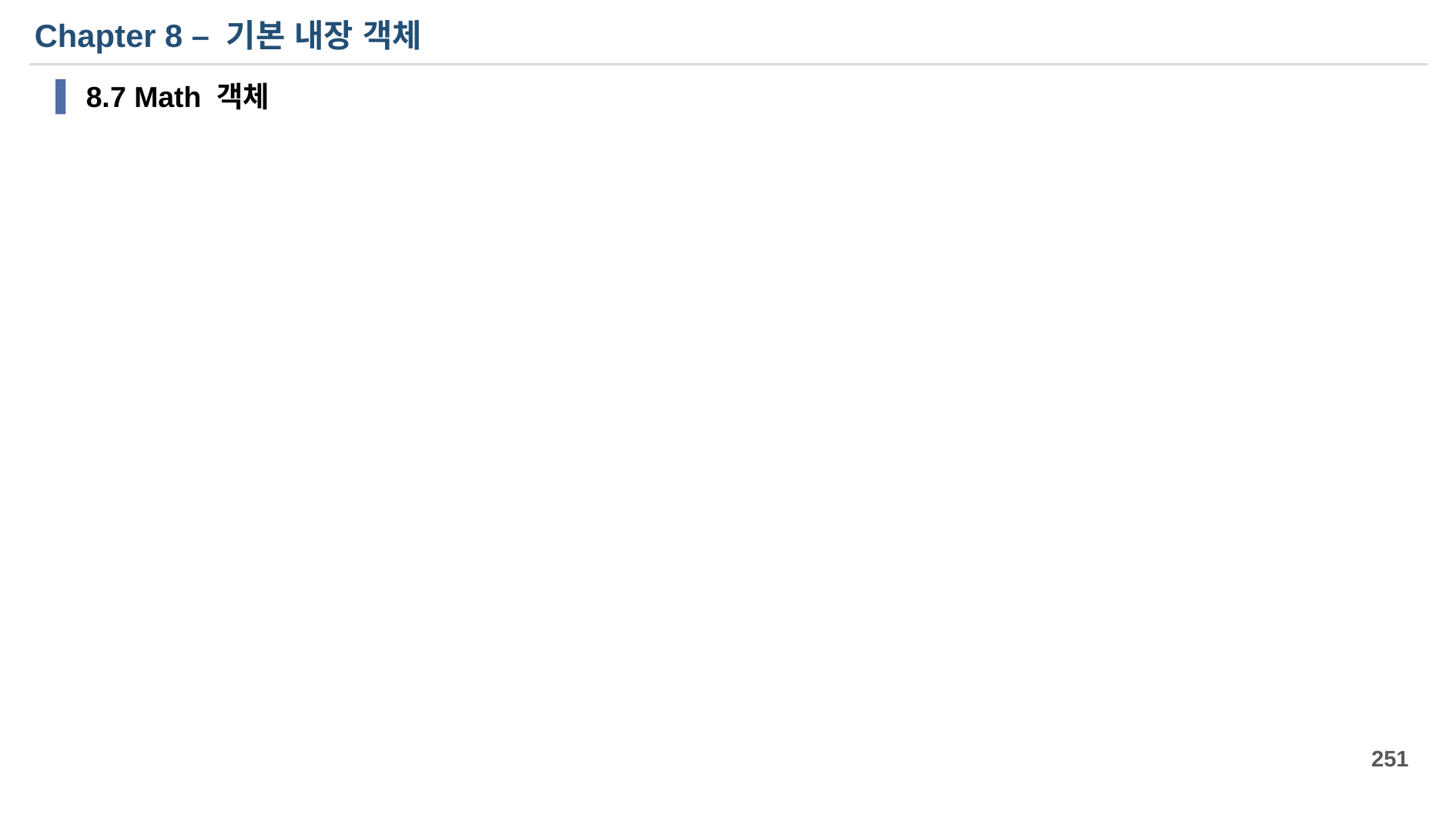

# Chapter 8 – 기본 내장 객체
8.7 Math 객체
251